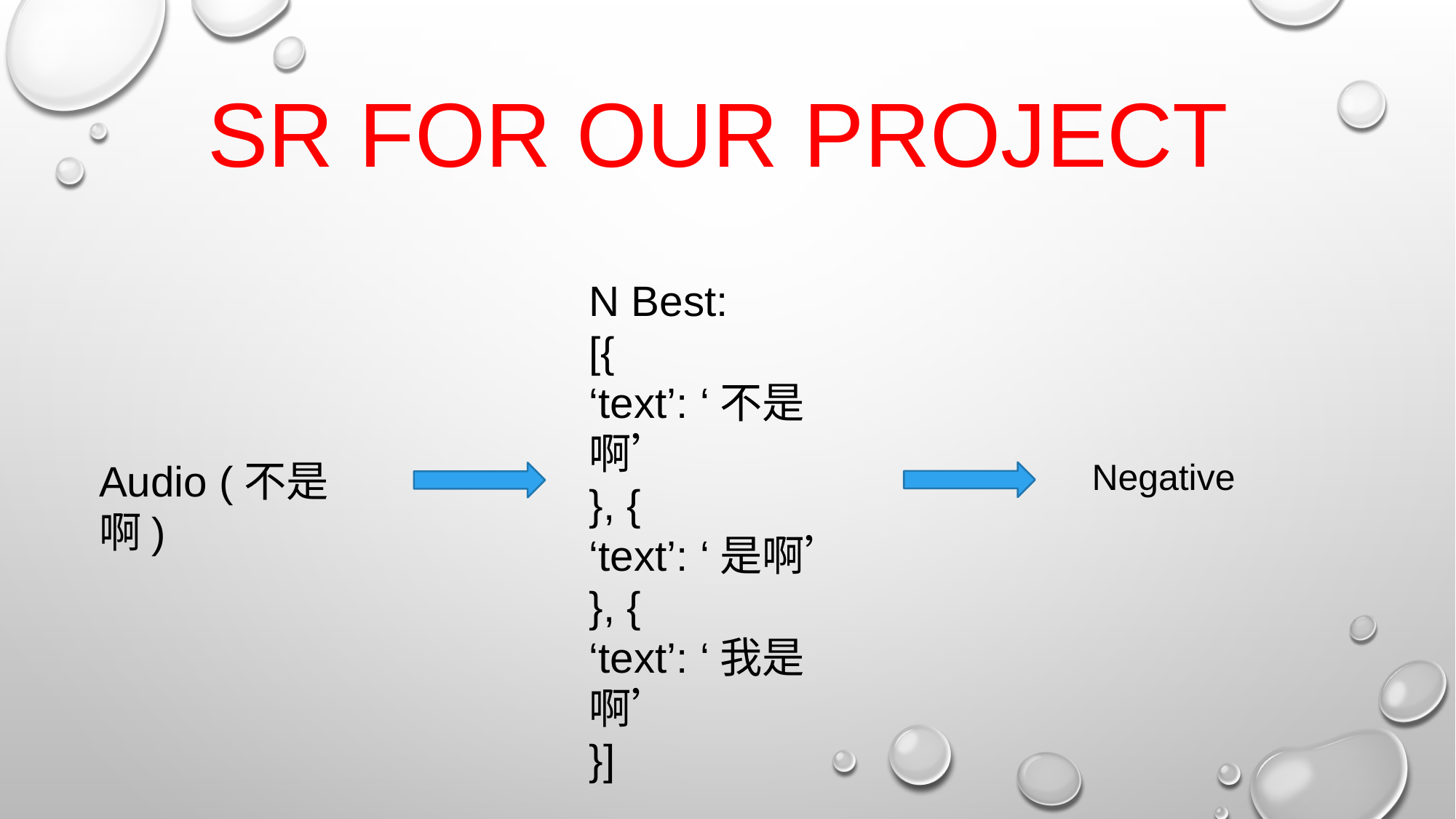

# SR for our project
N Best:
[{
‘text’: ‘不是啊’
}, {
‘text’: ‘是啊’
}, {
‘text’: ‘我是啊’
}]
Audio (不是啊)
Negative